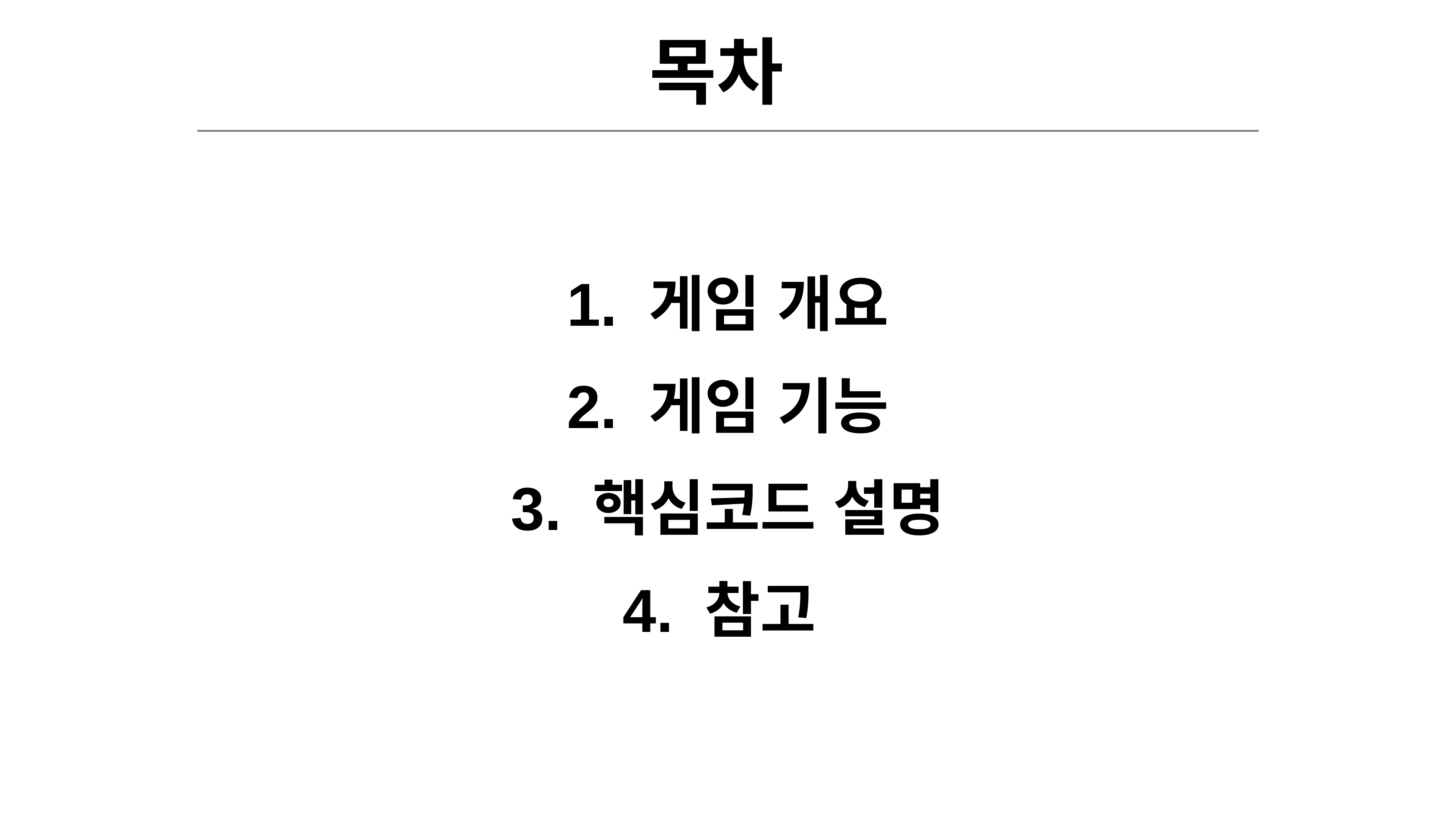

목차
1. 게임 개요
2. 게임 기능
3. 핵심코드 설명
4. 참고